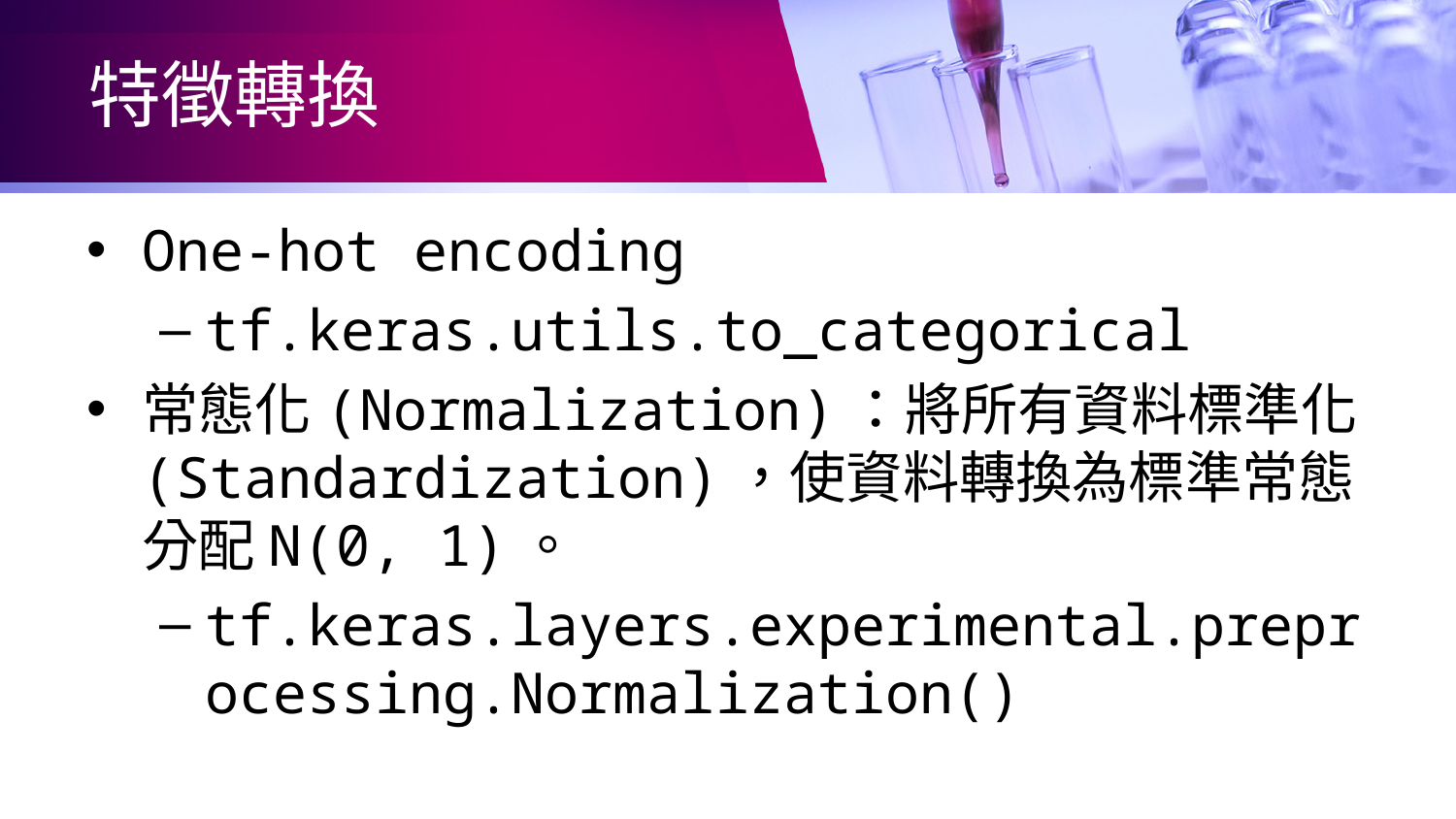

# 特徵轉換
One-hot encoding
tf.keras.utils.to_categorical
常態化(Normalization)：將所有資料標準化(Standardization)，使資料轉換為標準常態分配N(0, 1)。
tf.keras.layers.experimental.preprocessing.Normalization()